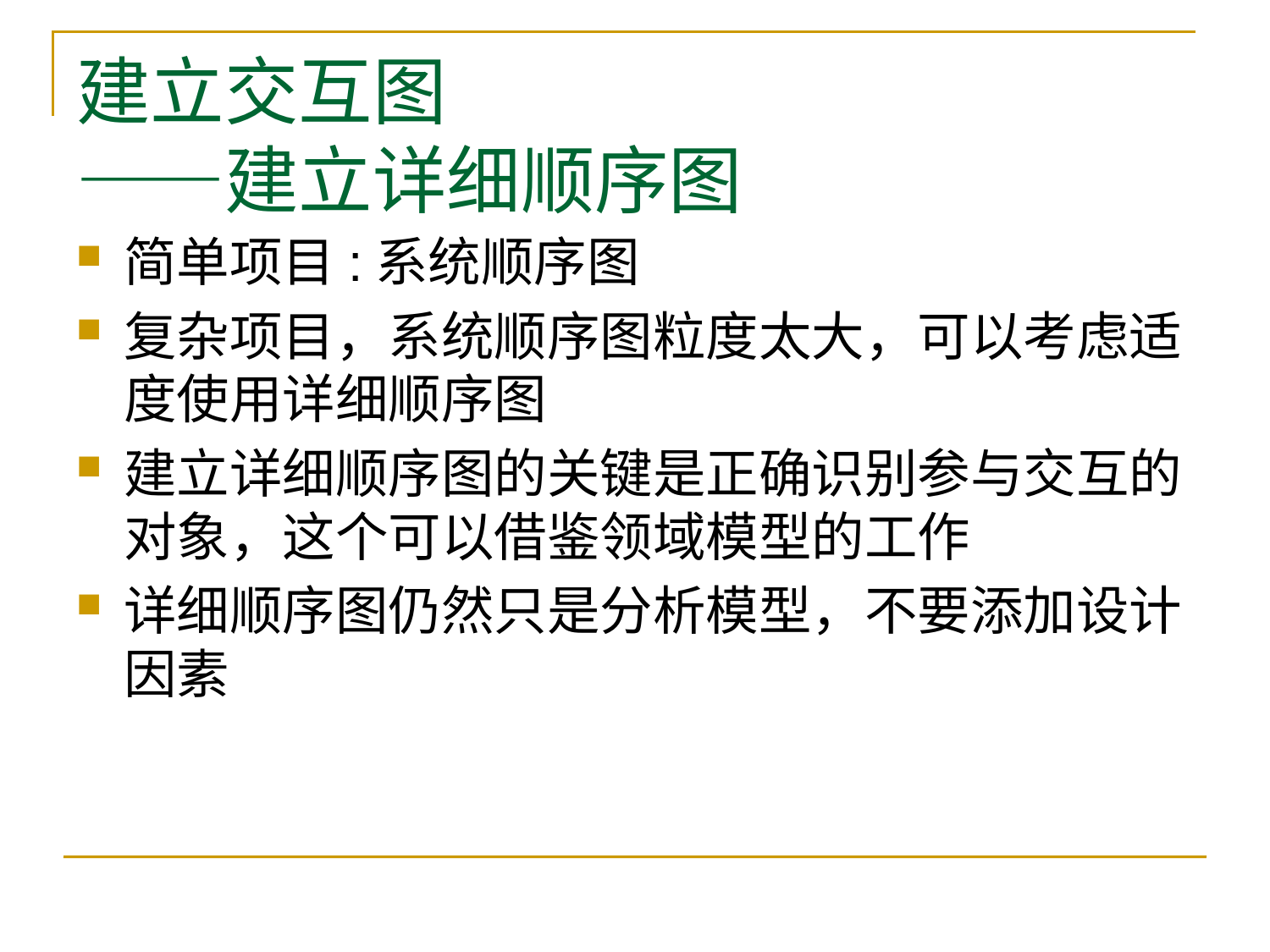

# 建立交互图 ——建立详细顺序图
简单项目:系统顺序图
复杂项目，系统顺序图粒度太大，可以考虑适度使用详细顺序图
建立详细顺序图的关键是正确识别参与交互的对象，这个可以借鉴领域模型的工作
详细顺序图仍然只是分析模型，不要添加设计因素